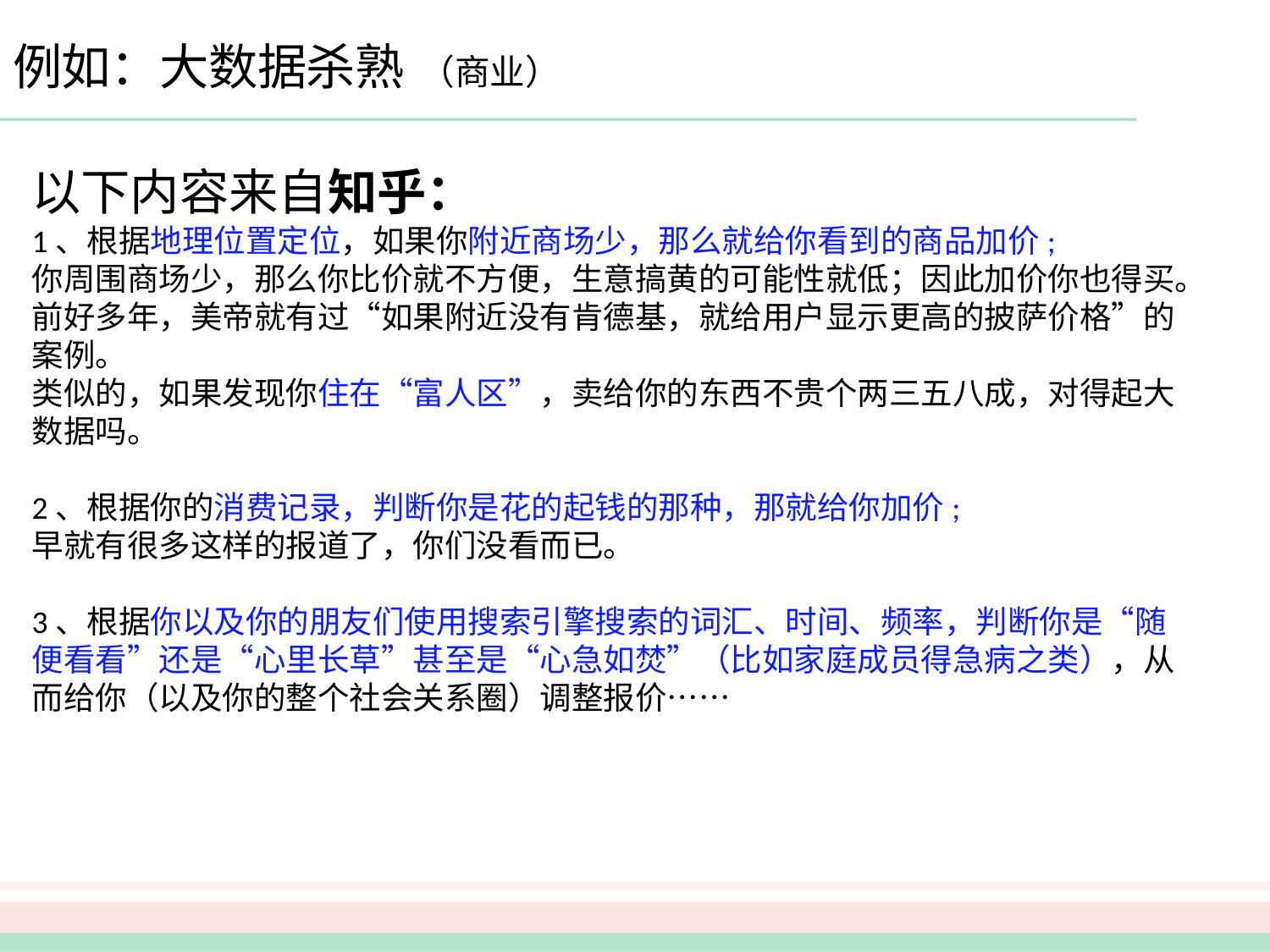

# 例如：大数据杀熟 （商业）

以下内容来自知乎：
1、根据地理位置定位，如果你附近商场少，那么就给你看到的商品加价;
你周围商场少，那么你比价就不方便，生意搞黄的可能性就低；因此加价你也得买。
前好多年，美帝就有过“如果附近没有肯德基，就给用户显示更高的披萨价格”的案例。
类似的，如果发现你住在“富人区”，卖给你的东西不贵个两三五八成，对得起大数据吗。

2、根据你的消费记录，判断你是花的起钱的那种，那就给你加价;
早就有很多这样的报道了，你们没看而已。

3、根据你以及你的朋友们使用搜索引擎搜索的词汇、时间、频率，判断你是“随便看看”还是“心里长草”甚至是“心急如焚”（比如家庭成员得急病之类），从而给你（以及你的整个社会关系圈）调整报价……